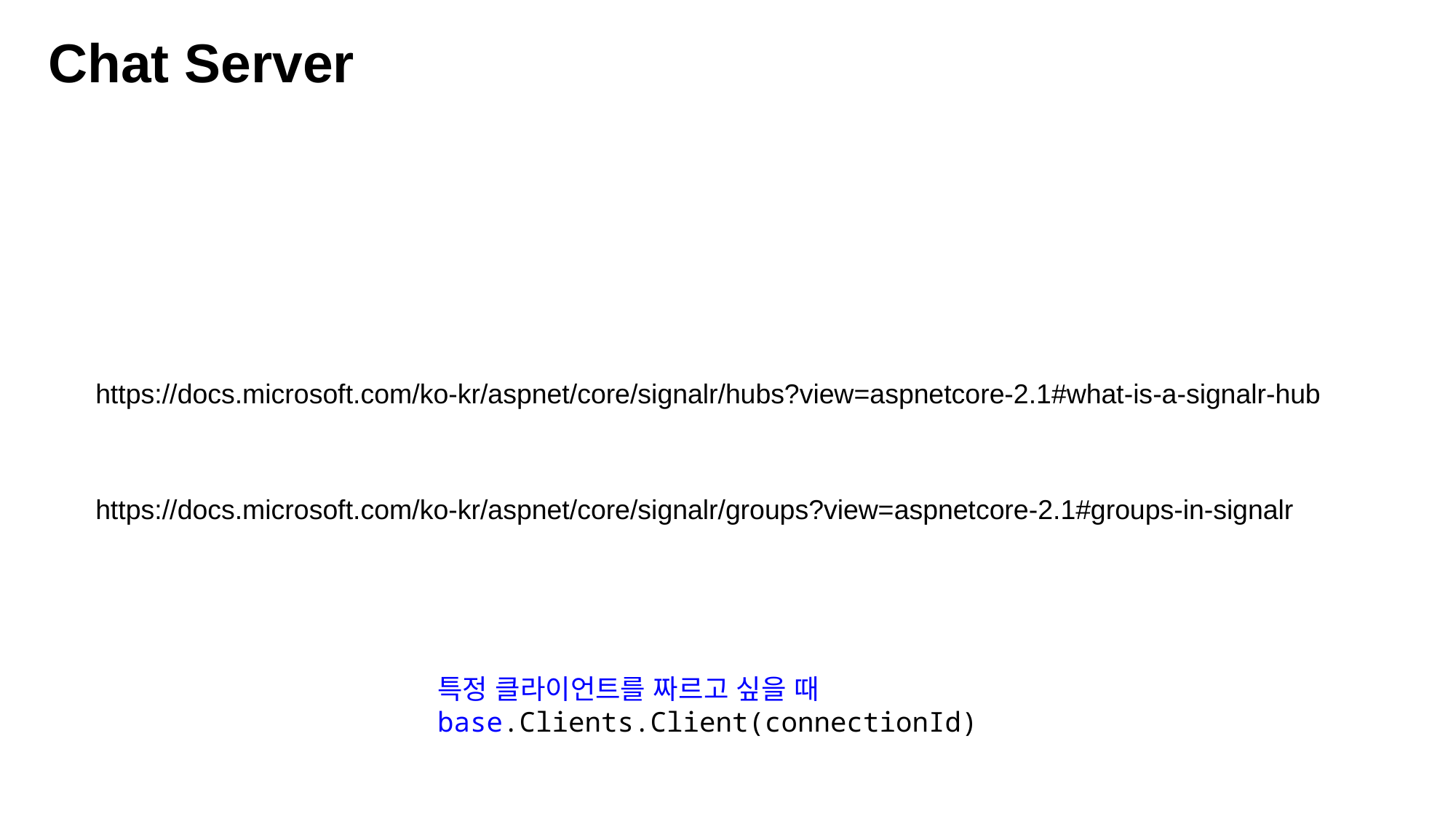

Chat Server
https://docs.microsoft.com/ko-kr/aspnet/core/signalr/hubs?view=aspnetcore-2.1#what-is-a-signalr-hub
https://docs.microsoft.com/ko-kr/aspnet/core/signalr/groups?view=aspnetcore-2.1#groups-in-signalr
특정 클라이언트를 짜르고 싶을 때
base.Clients.Client(connectionId)